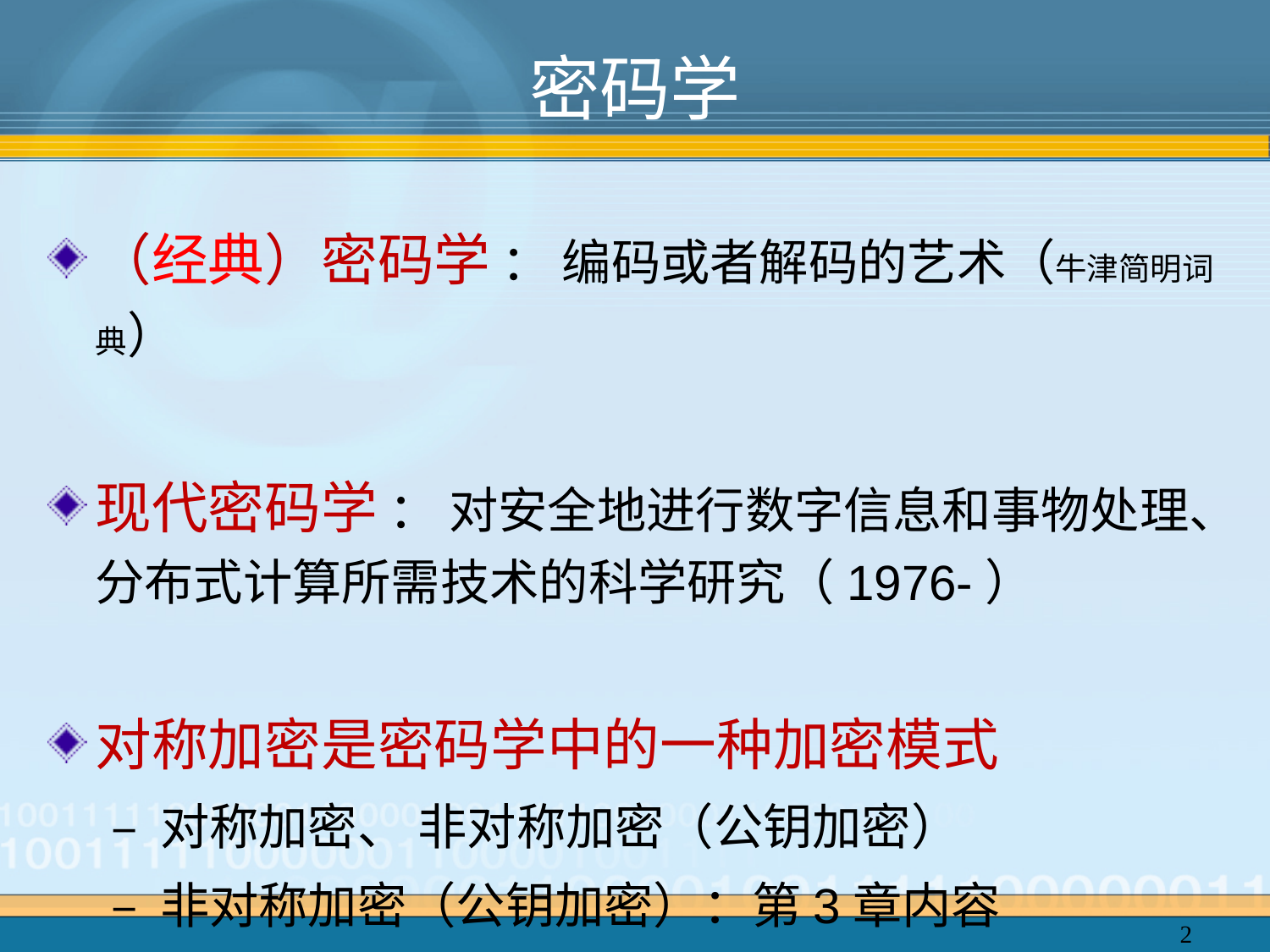

# 密码学
（经典）密码学 ： 编码或者解码的艺术（牛津简明词典）

现代密码学 ： 对安全地进行数字信息和事物处理、分布式计算所需技术的科学研究（1976-）

对称加密是密码学中的一种加密模式
– 对称加密、 非对称加密（公钥加密）
– 非对称加密（公钥加密）：第3章内容

2